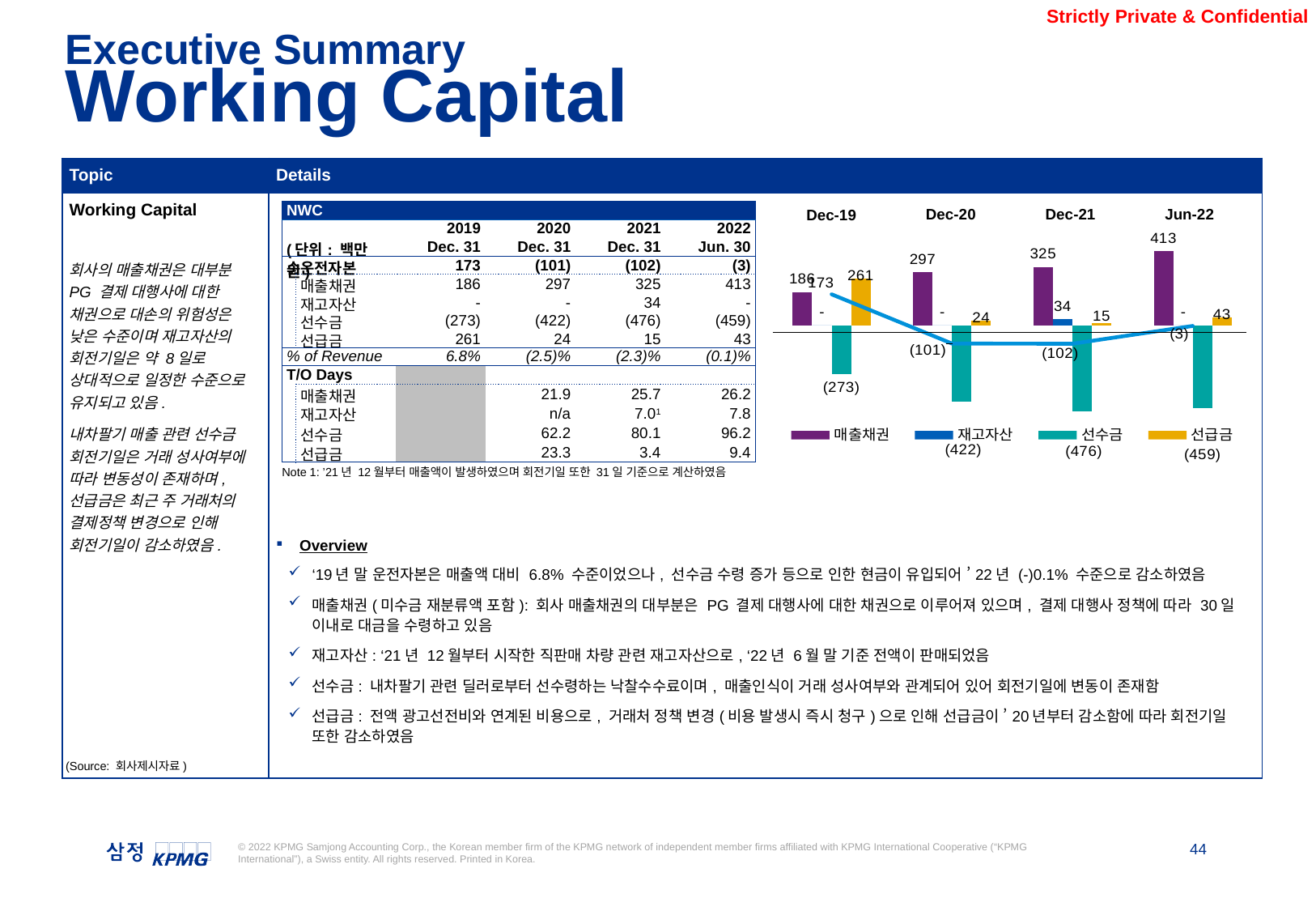

Executive Summary
Working Capital
| Topic | Details |
| --- | --- |
| Working Capital 회사의 매출채권은 대부분 PG 결제 대행사에 대한 채권으로 대손의 위험성은 낮은 수준이며 재고자산의 회전기일은 약 8일로 상대적으로 일정한 수준으로 유지되고 있음. 내차팔기 매출 관련 선수금 회전기일은 거래 성사여부에 따라 변동성이 존재하며, 선급금은 최근 주 거래처의 결제정책 변경으로 인해 회전기일이 감소하였음. | Overview ‘19년 말 운전자본은 매출액 대비 6.8% 수준이었으나, 선수금 수령 증가 등으로 인한 현금이 유입되어 ’22년 (-)0.1% 수준으로 감소하였음 매출채권(미수금 재분류액 포함): 회사 매출채권의 대부분은 PG 결제 대행사에 대한 채권으로 이루어져 있으며, 결제 대행사 정책에 따라 30일 이내로 대금을 수령하고 있음 재고자산: ‘21년 12월부터 시작한 직판매 차량 관련 재고자산으로, ‘22년 6월 말 기준 전액이 판매되었음 선수금: 내차팔기 관련 딜러로부터 선수령하는 낙찰수수료이며, 매출인식이 거래 성사여부와 관계되어 있어 회전기일에 변동이 존재함 선급금: 전액 광고선전비와 연계된 비용으로, 거래처 정책 변경(비용 발생시 즉시 청구)으로 인해 선급금이 ’20년부터 감소함에 따라 회전기일 또한 감소하였음 |
| NWC |  |  |  |  |  |
| --- | --- | --- | --- | --- | --- |
|  |  | 2019 | 2020 | 2021 | 2022 |
| (단위: 백만원) |  | Dec. 31 | Dec. 31 | Dec. 31 | Jun. 30 |
| 순운전자본 |  | 173 | (101) | (102) | (3) |
|  | 매출채권 | 186 | 297 | 325 | 413 |
|  | 재고자산 | - | - | 34 | - |
|  | 선수금 | (273) | (422) | (476) | (459) |
|  | 선급금 | 261 | 24 | 15 | 43 |
| % of Revenue |  | 6.8% | (2.5)% | (2.3)% | (0.1)% |
| T/O Days |  |  |  |  |  |
|  | 매출채권 |  | 21.9 | 25.7 | 26.2 |
|  | 재고자산 |  | n/a | 7.01 | 7.8 |
|  | 선수금 |  | 62.2 | 80.1 | 96.2 |
|  | 선급금 |  | 23.3 | 3.4 | 9.4 |

### Chart

| Category | 매출채권 | 재고자산 | 선수금 | 선급금 | NWC |
|---|---|---|---|---|---|
Dec-21
Jun-22
Dec-20
Dec-19
Note 1: ’21년 12월부터 매출액이 발생하였으며 회전기일 또한 31일 기준으로 계산하였음
(Source: 회사제시자료)